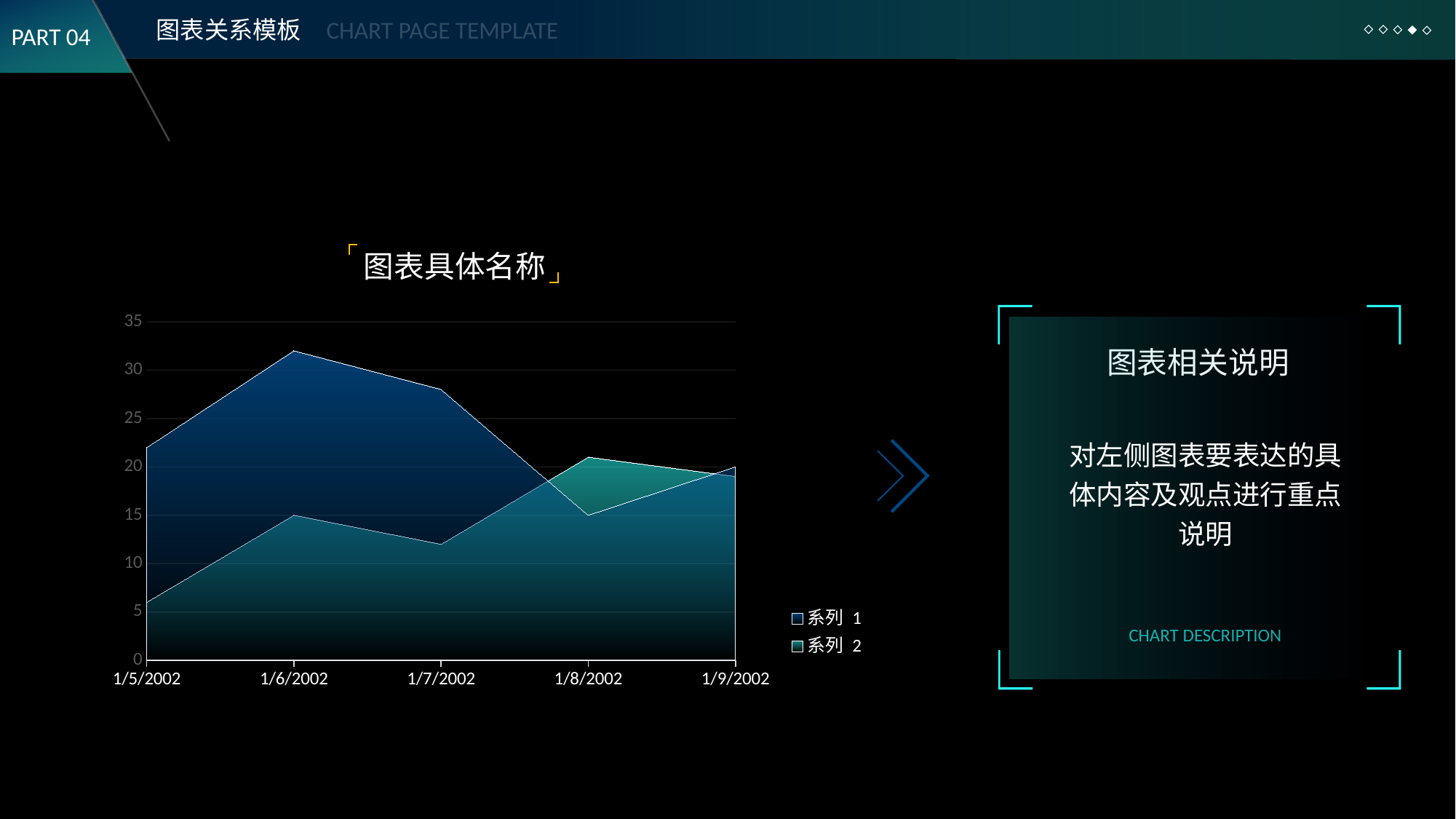

图表关系模板
CHART PAGE TEMPLATE
PART 04

图表具体名称

### Chart

| Category | 系列 1 | 系列 2 |
|---|---|---|
| 37261 | 22.0 | 6.0 |
| 37262 | 32.0 | 15.0 |
| 37263 | 28.0 | 12.0 |
| 37264 | 15.0 | 21.0 |
| 37265 | 20.0 | 19.0 |

图表相关说明
对左侧图表要表达的具体内容及观点进行重点说明

CHART DESCRIPTION